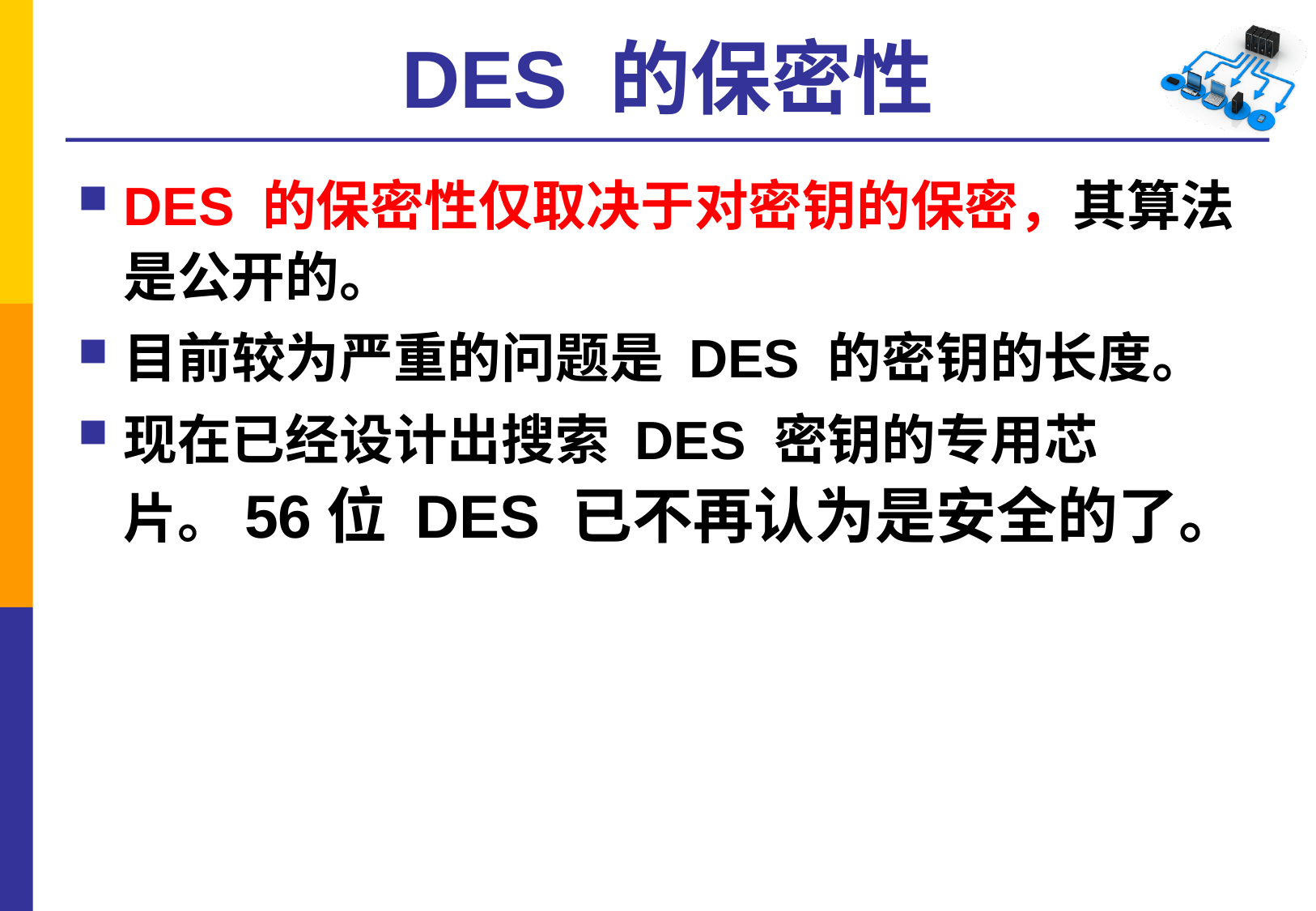

# DES 的保密性
DES 的保密性仅取决于对密钥的保密，其算法是公开的。
目前较为严重的问题是 DES 的密钥的长度。
现在已经设计出搜索 DES 密钥的专用芯片。56位 DES 已不再认为是安全的了。